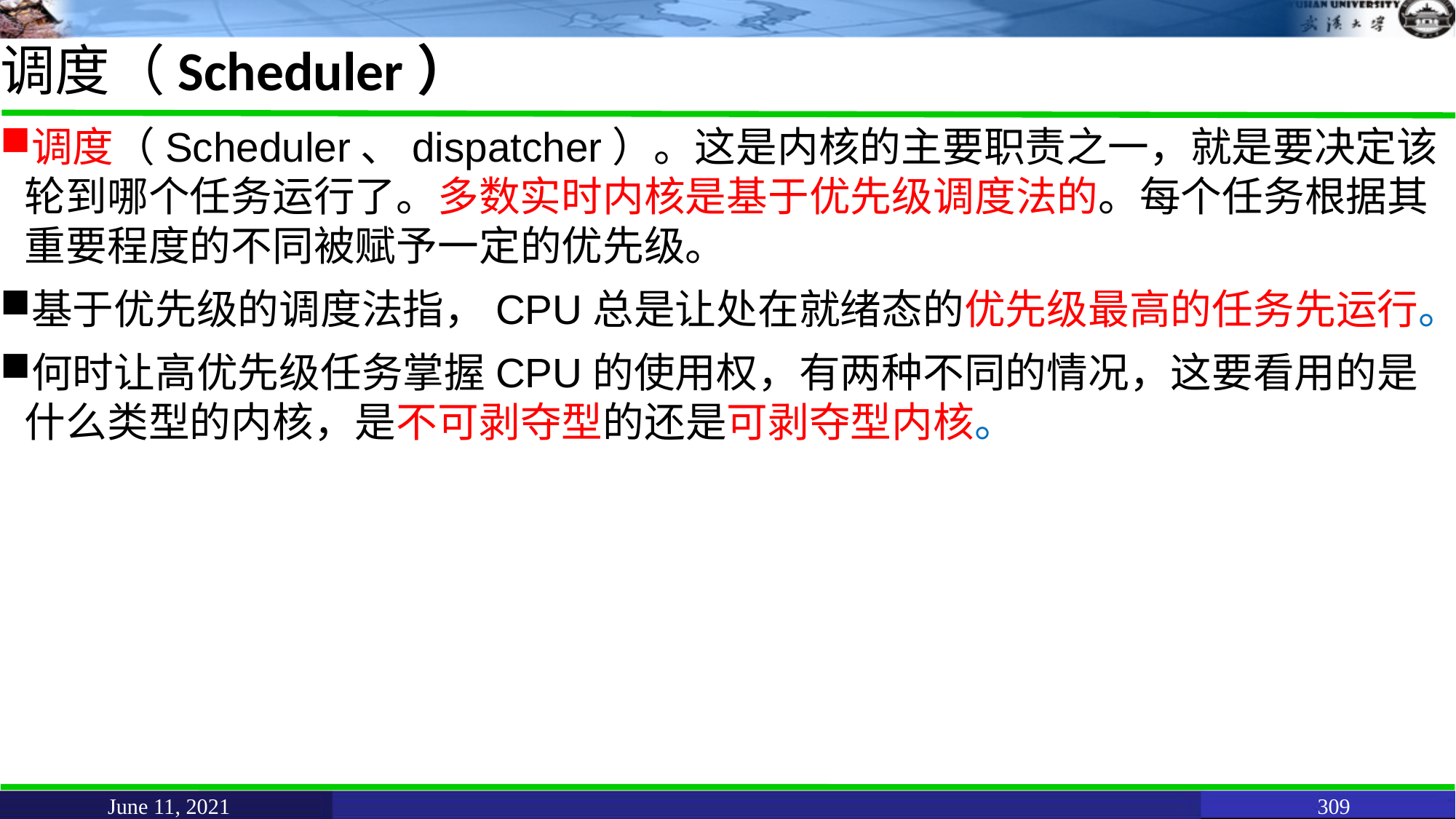

# 调度（Scheduler）
调度（Scheduler、dispatcher）。这是内核的主要职责之一，就是要决定该轮到哪个任务运行了。多数实时内核是基于优先级调度法的。每个任务根据其重要程度的不同被赋予一定的优先级。
基于优先级的调度法指，CPU总是让处在就绪态的优先级最高的任务先运行。
何时让高优先级任务掌握CPU的使用权，有两种不同的情况，这要看用的是什么类型的内核，是不可剥夺型的还是可剥夺型内核。
June 11, 2021

309